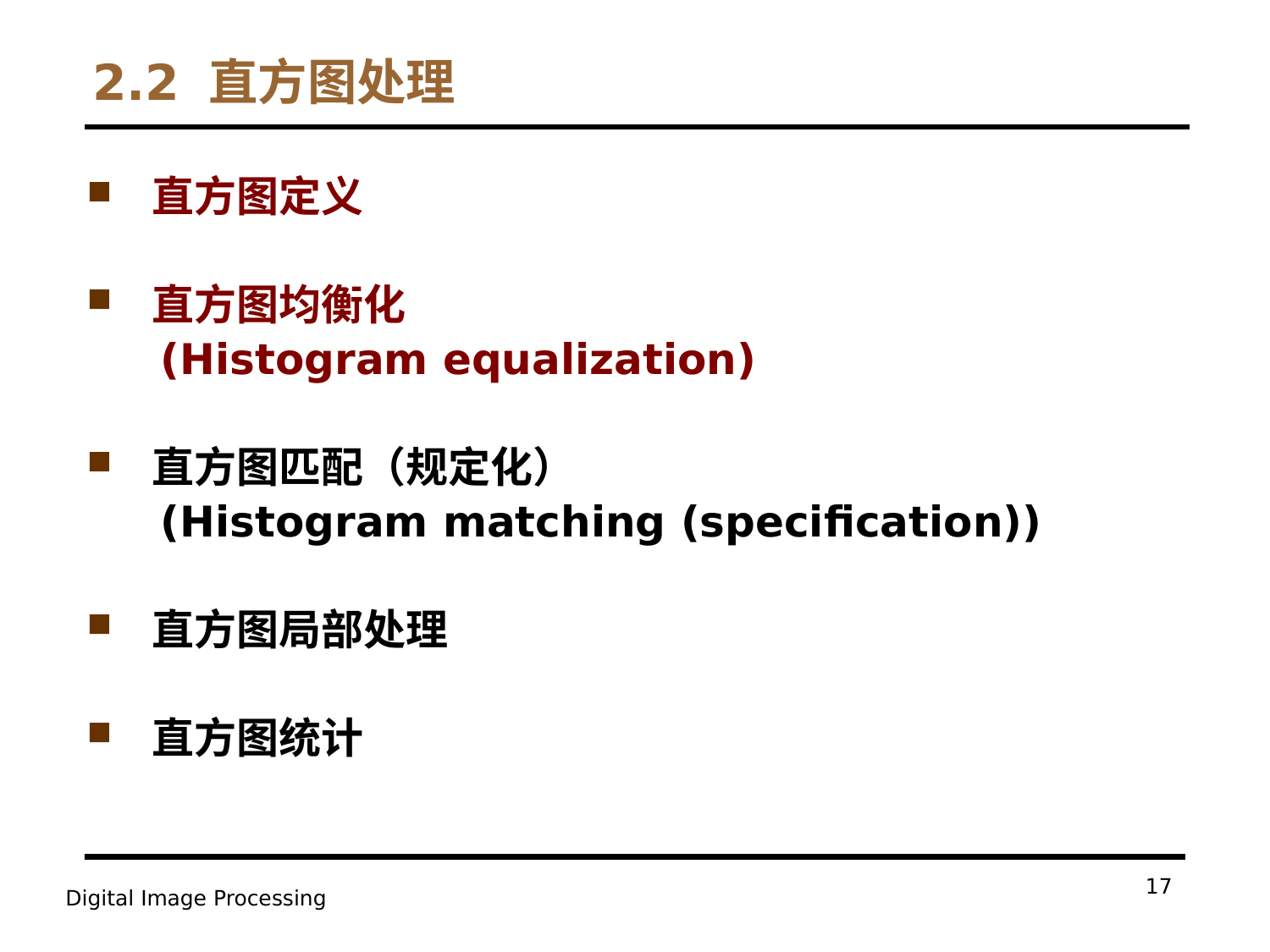

# 2.2 直方图处理
直方图定义

直方图均衡化
     (Histogram equalization)

直方图匹配（规定化）
     (Histogram matching (specification))

直方图局部处理

直方图统计
17
Digital Image Processing